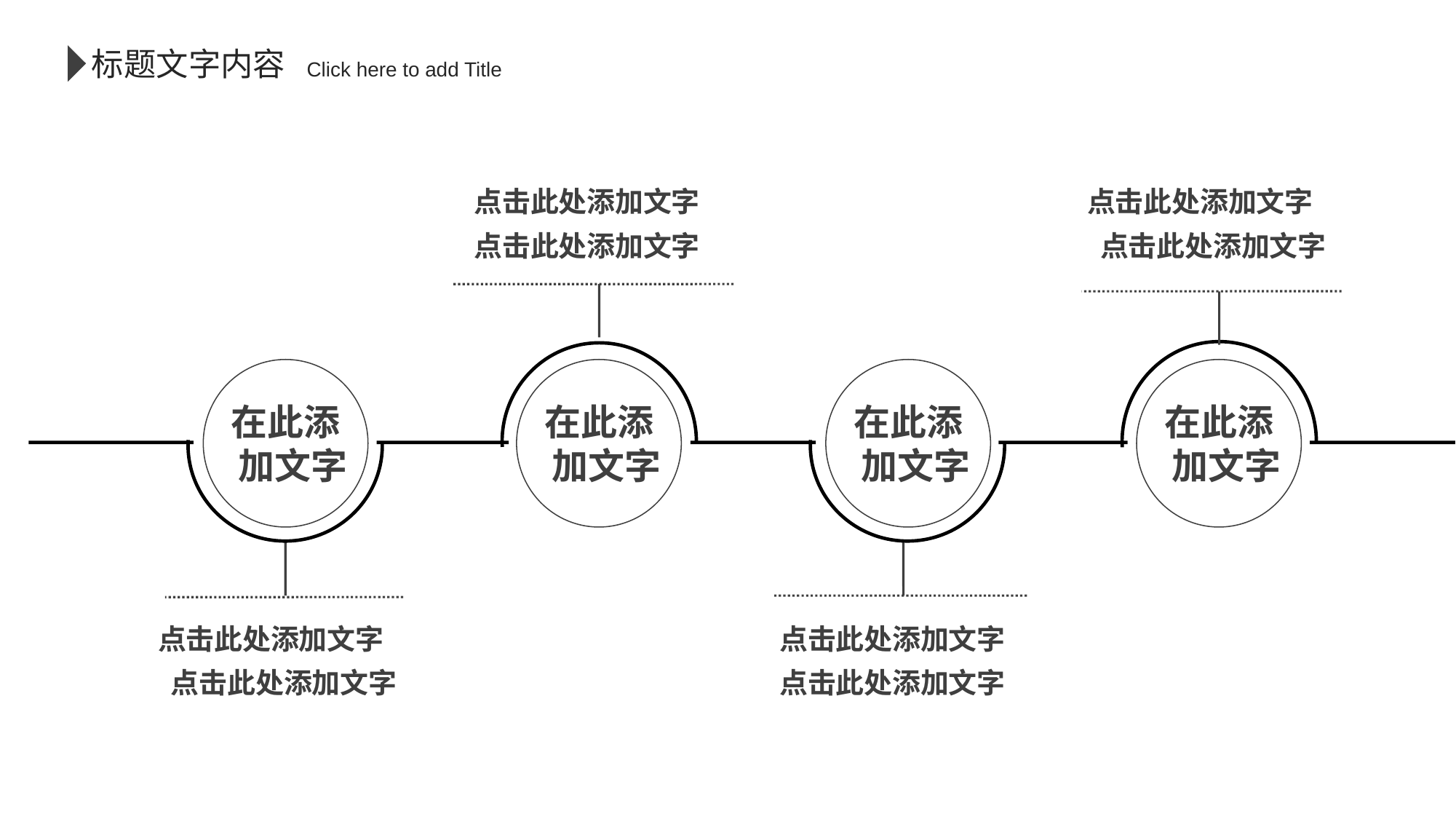

标题文字内容
  Click here to add Title

点击此处添加文字
点击此处添加文字
点击此处添加文字
 点击此处添加文字

在此添加文字

在此添加文字

在此添加文字

在此添加文字

点击此处添加文字
 点击此处添加文字

点击此处添加文字
点击此处添加文字